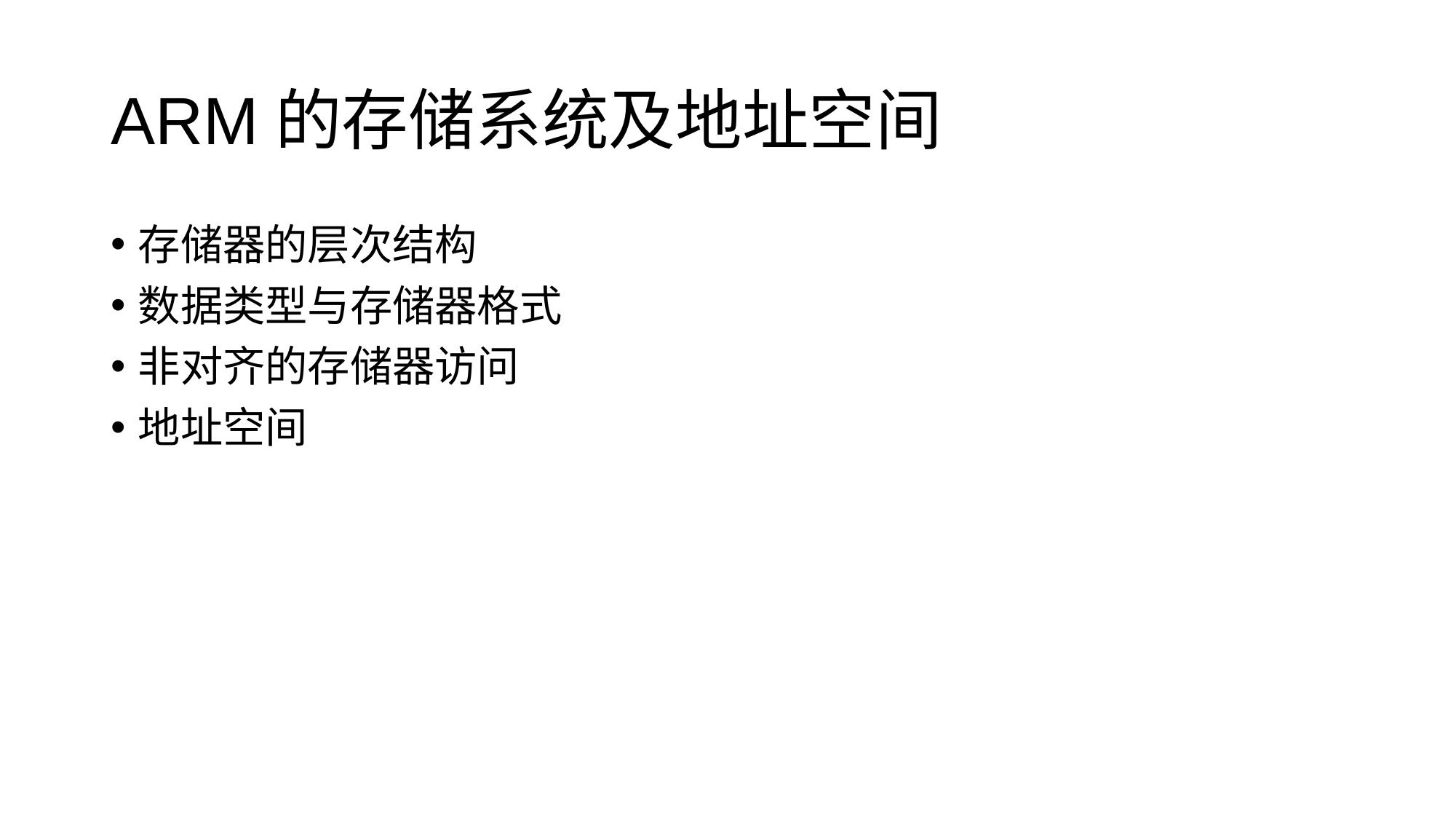

# ARM的存储系统及地址空间
存储器的层次结构
数据类型与存储器格式
非对齐的存储器访问
地址空间